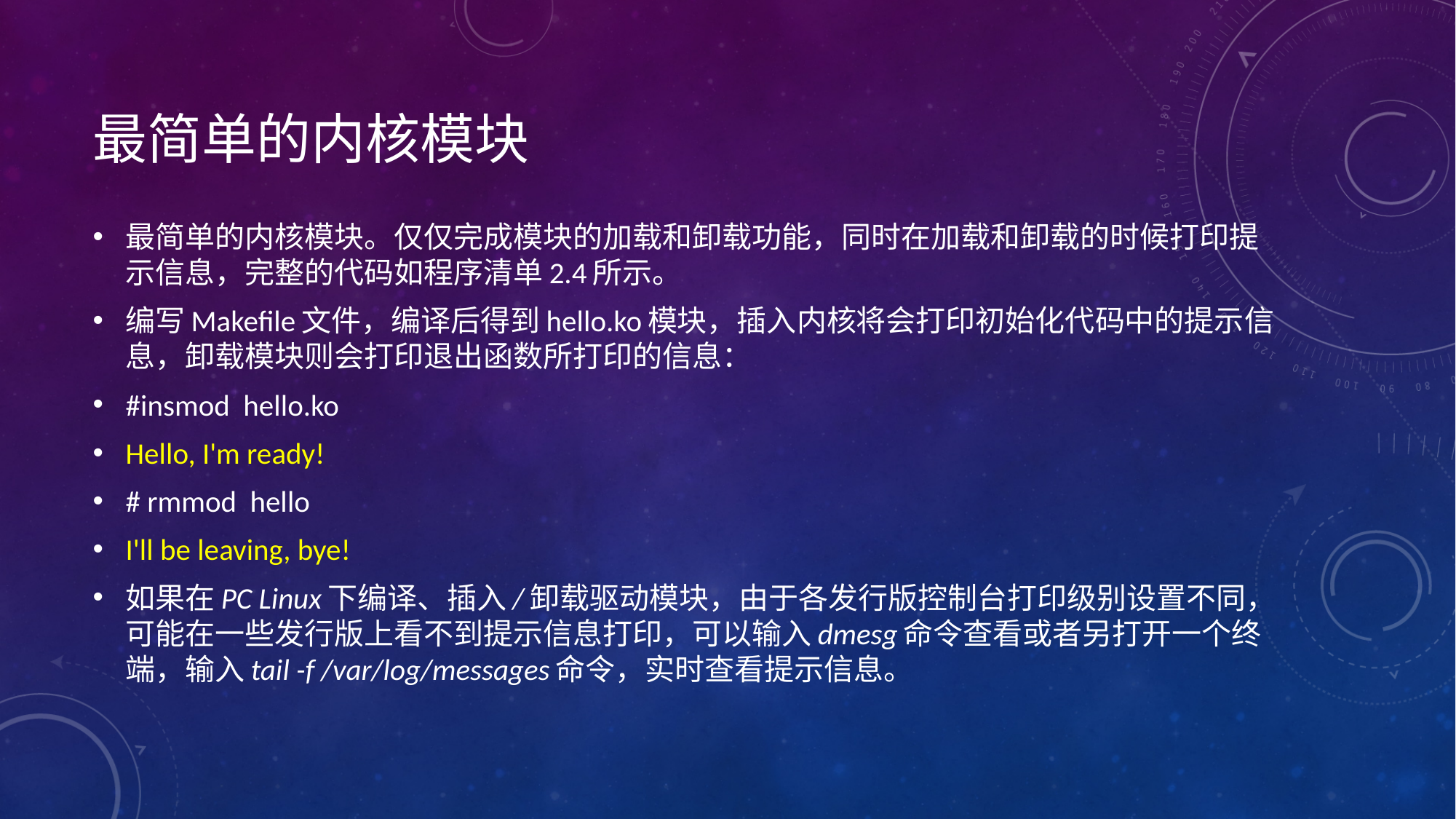

# 最简单的内核模块
最简单的内核模块。仅仅完成模块的加载和卸载功能，同时在加载和卸载的时候打印提示信息，完整的代码如程序清单2.4所示。
编写Makefile文件，编译后得到hello.ko模块，插入内核将会打印初始化代码中的提示信息，卸载模块则会打印退出函数所打印的信息：
#insmod  hello.ko
Hello, I'm ready!
# rmmod  hello
I'll be leaving, bye!
如果在PC Linux下编译、插入/卸载驱动模块，由于各发行版控制台打印级别设置不同，可能在一些发行版上看不到提示信息打印，可以输入dmesg命令查看或者另打开一个终端，输入tail -f /var/log/messages命令，实时查看提示信息。